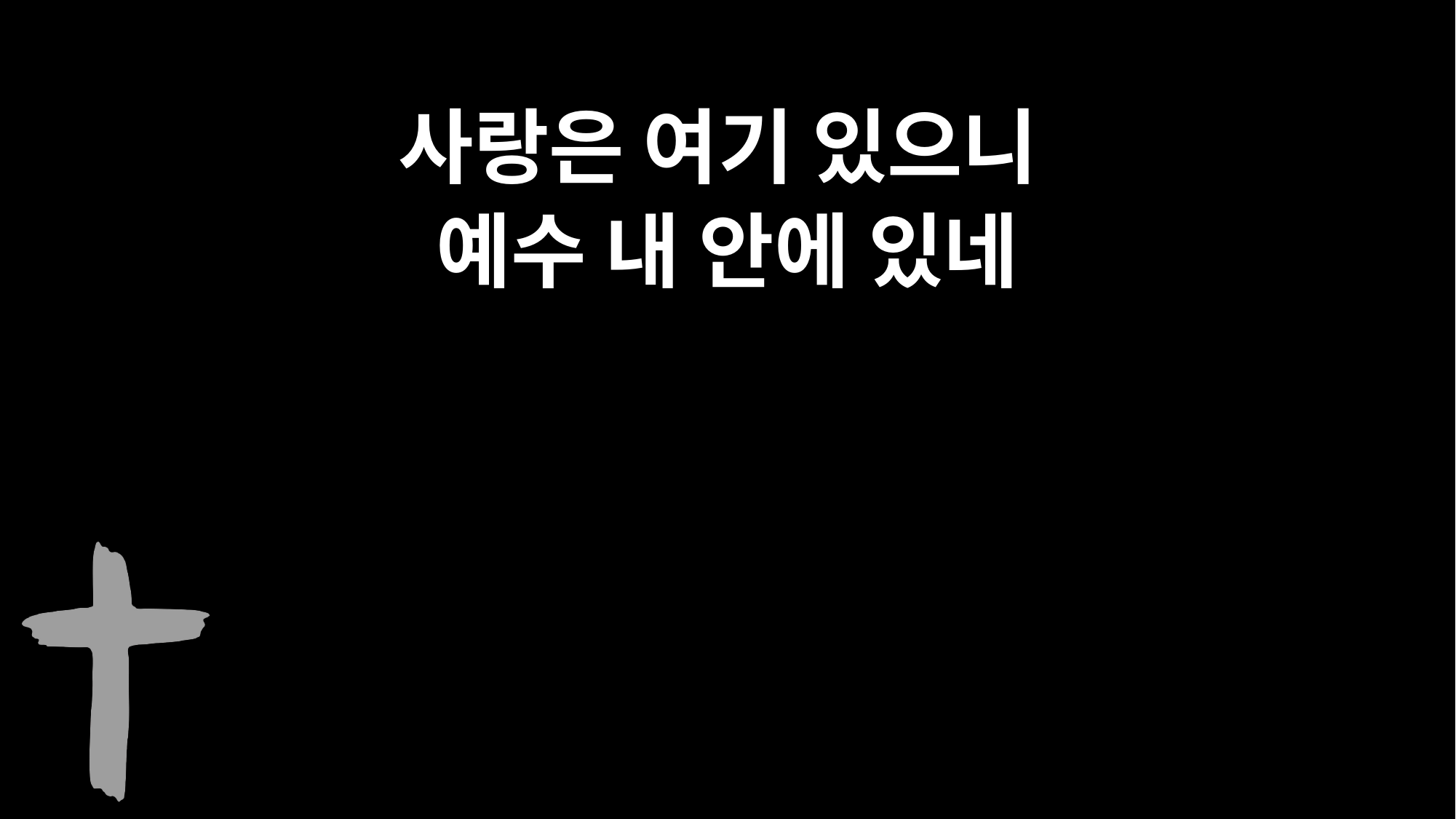

사랑은 여기 있으니
예수 내 안에 있네